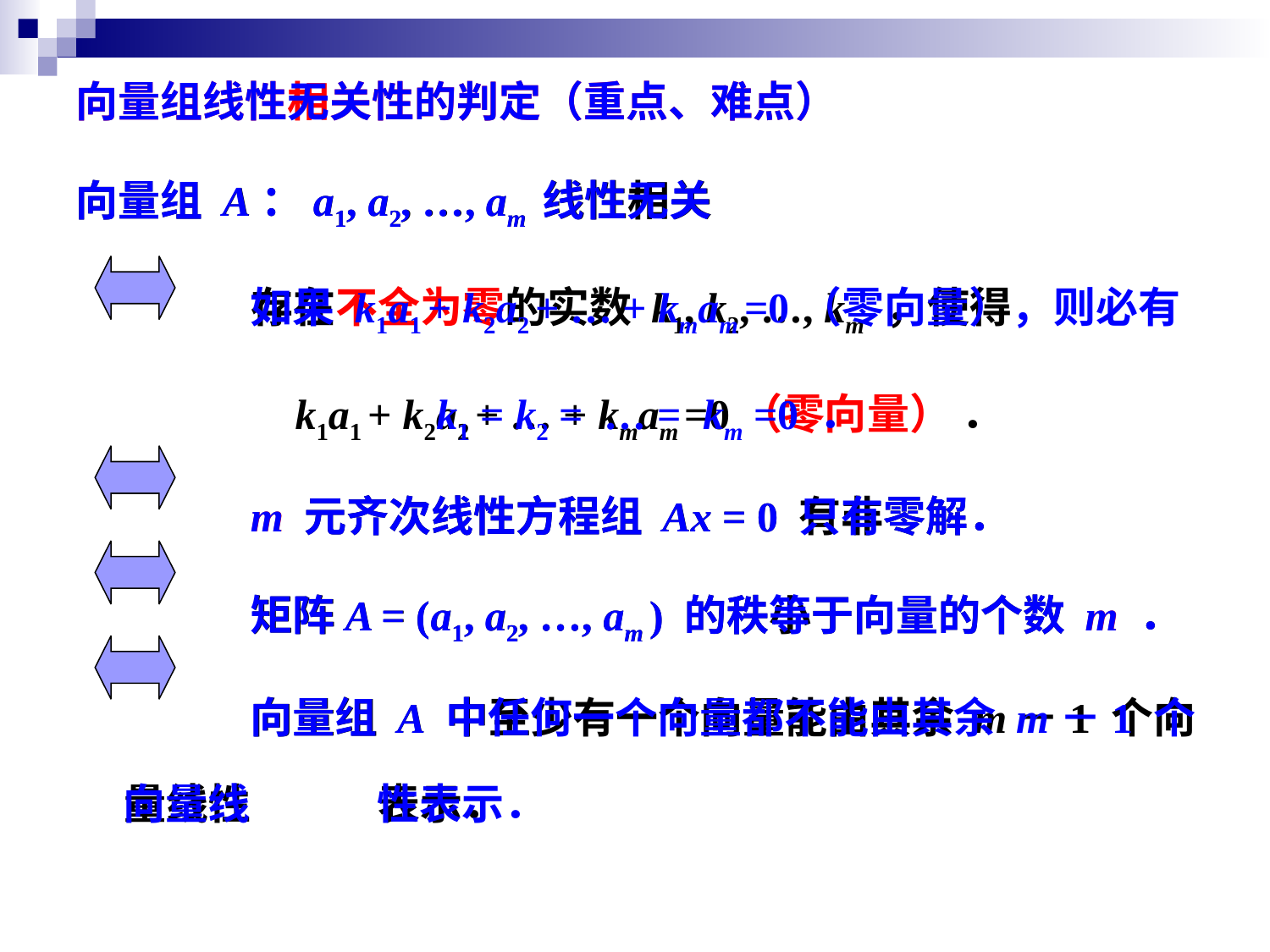

向量组线性无关性的判定（重点、难点）
向量组 A：a1, a2, …, am 线性无关
		如果 k1a1 + k2a2 + … + kmam =0（零向量），则必有
k1 = k2 =  … =  km =0 ．
		m 元齐次线性方程组 Ax = 0 只有零解．
		矩阵A = (a1, a2, …, am ) 的秩等于向量的个数 m ．
		向量组 A 中任何一个向量都不能由其余 m－1 个向量线	性表示．
向量组线性相关性的判定（重点、难点）
向量组 A：a1, a2, …, am 线性相关
		存在不全为零的实数 k1, k2, …, km ，使得
k1a1 + k2a2 + … + kmam =0（零向量） ．
		m 元齐次线性方程组 Ax = 0 有非零解．
		矩阵A = (a1, a2, …, am ) 的秩小于向量的个数 m ．
		向量组 A 中至少有一个向量能由其余 m－1 个向量线性	表示．